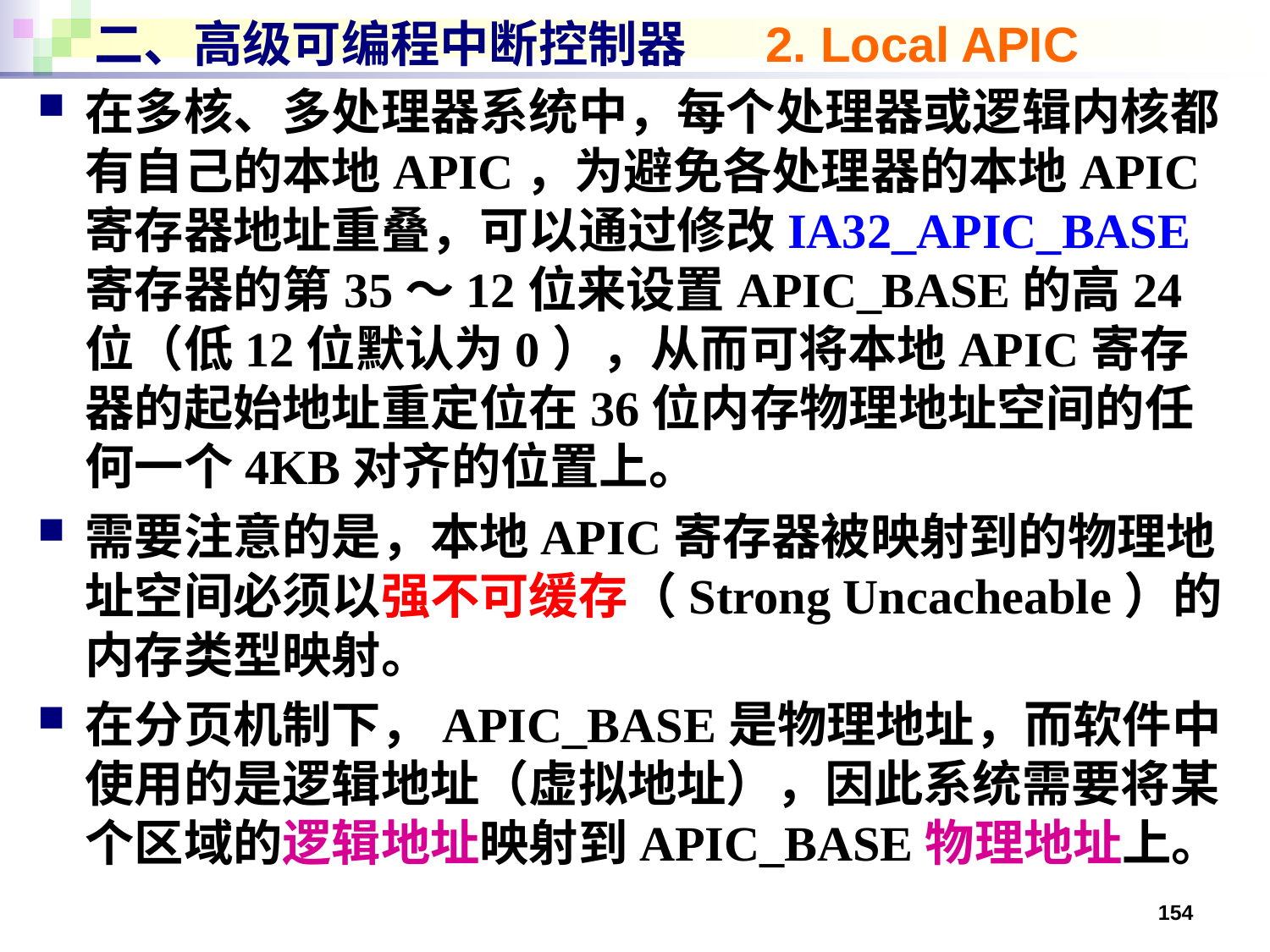

# 二、高级可编程中断控制器      2. Local APIC
在多核、多处理器系统中，每个处理器或逻辑内核都有自己的本地APIC，为避免各处理器的本地APIC寄存器地址重叠，可以通过修改IA32_APIC_BASE寄存器的第35～12位来设置APIC_BASE的高24位（低12位默认为0），从而可将本地APIC寄存器的起始地址重定位在36位内存物理地址空间的任何一个4KB对齐的位置上。
需要注意的是，本地APIC寄存器被映射到的物理地址空间必须以强不可缓存（Strong Uncacheable）的内存类型映射。
在分页机制下，APIC_BASE是物理地址，而软件中使用的是逻辑地址（虚拟地址），因此系统需要将某个区域的逻辑地址映射到APIC_BASE物理地址上。
154